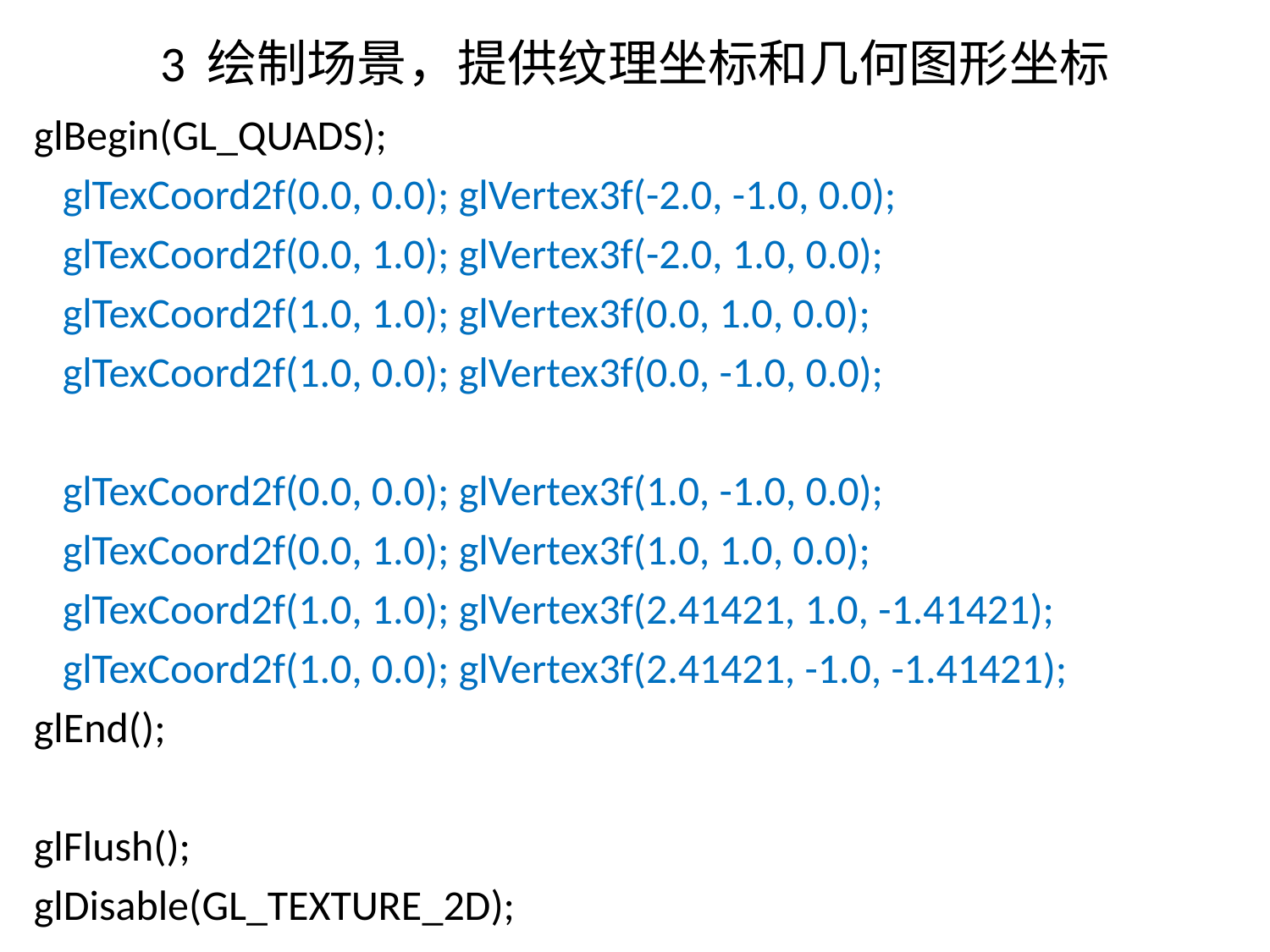

# 3 绘制场景，提供纹理坐标和几何图形坐标
glBegin(GL_QUADS);
   glTexCoord2f(0.0, 0.0); glVertex3f(-2.0, -1.0, 0.0);
   glTexCoord2f(0.0, 1.0); glVertex3f(-2.0, 1.0, 0.0);
   glTexCoord2f(1.0, 1.0); glVertex3f(0.0, 1.0, 0.0);
   glTexCoord2f(1.0, 0.0); glVertex3f(0.0, -1.0, 0.0);

   glTexCoord2f(0.0, 0.0); glVertex3f(1.0, -1.0, 0.0);
   glTexCoord2f(0.0, 1.0); glVertex3f(1.0, 1.0, 0.0);
   glTexCoord2f(1.0, 1.0); glVertex3f(2.41421, 1.0, -1.41421);
   glTexCoord2f(1.0, 0.0); glVertex3f(2.41421, -1.0, -1.41421);
glEnd();

glFlush();
glDisable(GL_TEXTURE_2D);